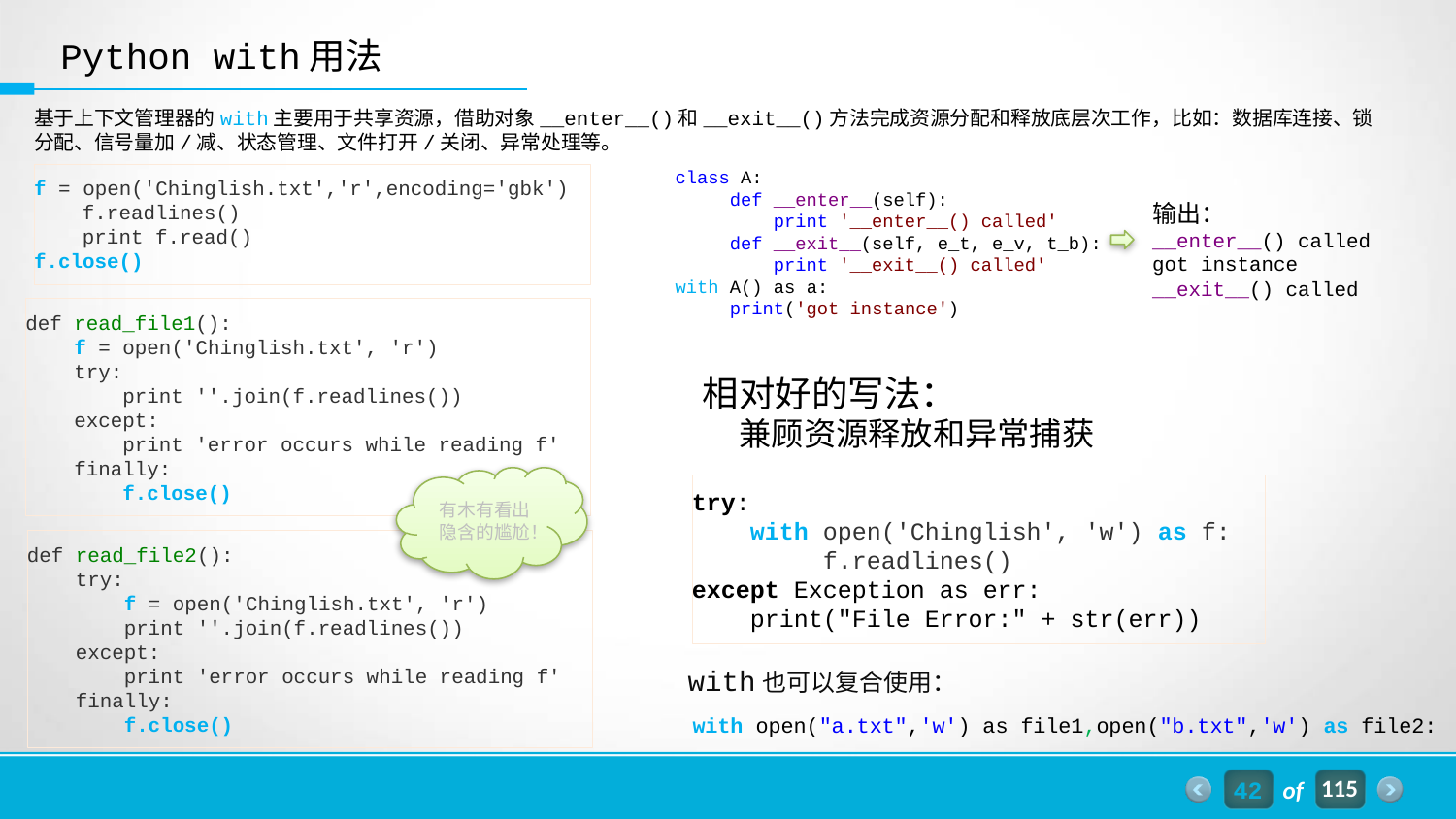

Python with用法

基于上下文管理器的with主要用于共享资源，借助对象__enter__()和__exit__()方法完成资源分配和释放底层次工作，比如：数据库连接、锁分配、信号量加/减、状态管理、文件打开/关闭、异常处理等。
f = open('Chinglish.txt','r',encoding='gbk')
    f.readlines()
    print f.read()
f.close()
class A:
     def __enter__(self):
         print '__enter__() called'
     def __exit__(self, e_t, e_v, t_b):
         print '__exit__() called'
with A() as a:
     print('got instance')

输出：
__enter__() called
got instance
__exit__() called

def read_file1():
    f = open('Chinglish.txt', 'r')
    try:
        print ''.join(f.readlines())
    except:
        print 'error occurs while reading f'
    finally:
        f.close()
相对好的写法：
    兼顾资源释放和异常捕获
有木有看出隐含的尴尬！
try:
    with open('Chinglish', 'w') as f:
         f.readlines()
except Exception as err:
    print("File Error:" + str(err))
def read_file2():
    try:
        f = open('Chinglish.txt', 'r')
        print ''.join(f.readlines())
    except:
        print 'error occurs while reading f'
    finally:
        f.close()
with也可以复合使用：
with open("a.txt",'w') as file1,open("b.txt",'w') as file2:
42